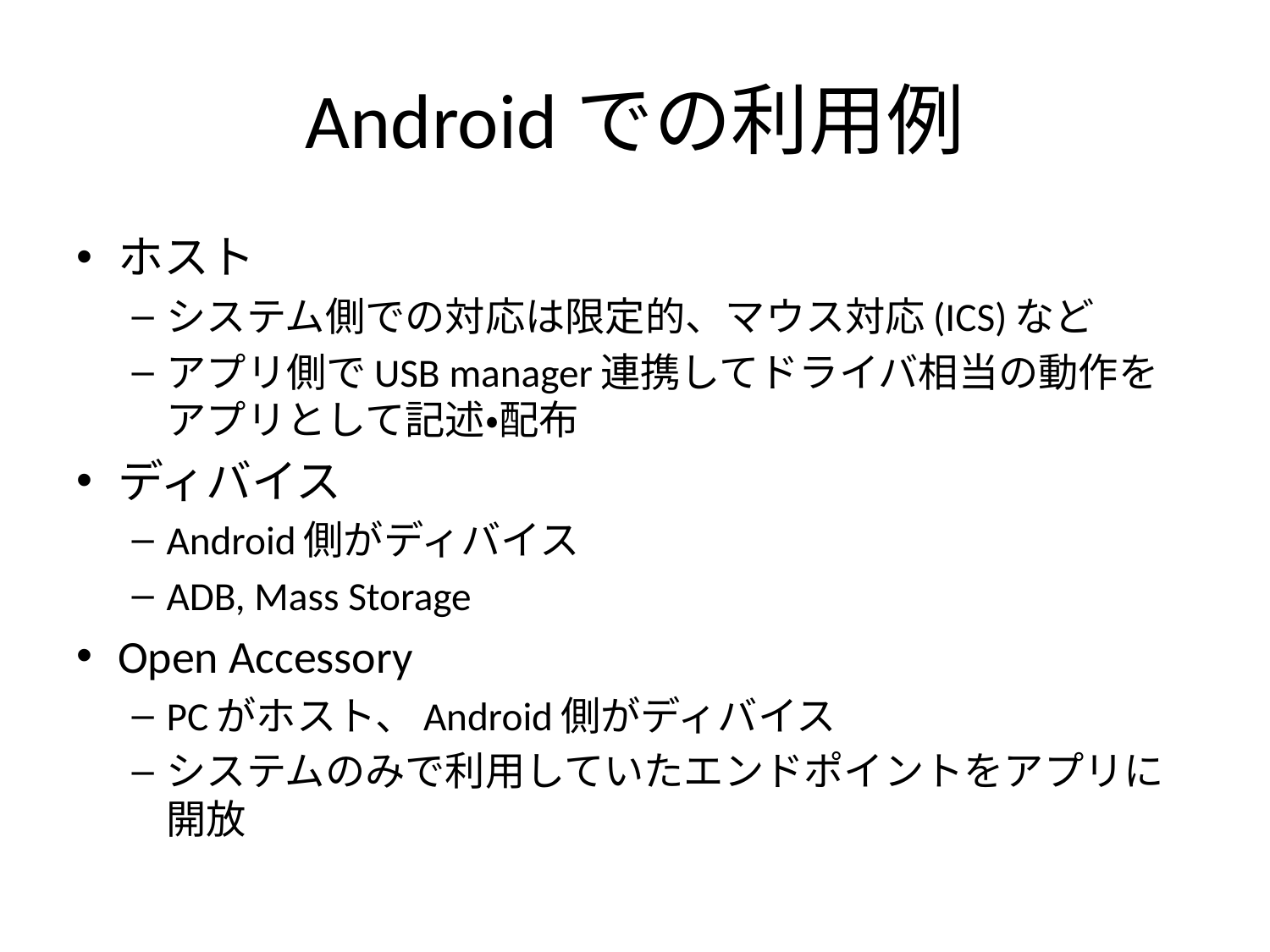

# Androidでの利用例
ホスト
システム側での対応は限定的、マウス対応(ICS)など
アプリ側でUSB manager連携してドライバ相当の動作をアプリとして記述・配布
ディバイス
Android側がディバイス
ADB, Mass Storage
Open Accessory
PCがホスト、Android側がディバイス
システムのみで利用していたエンドポイントをアプリに開放